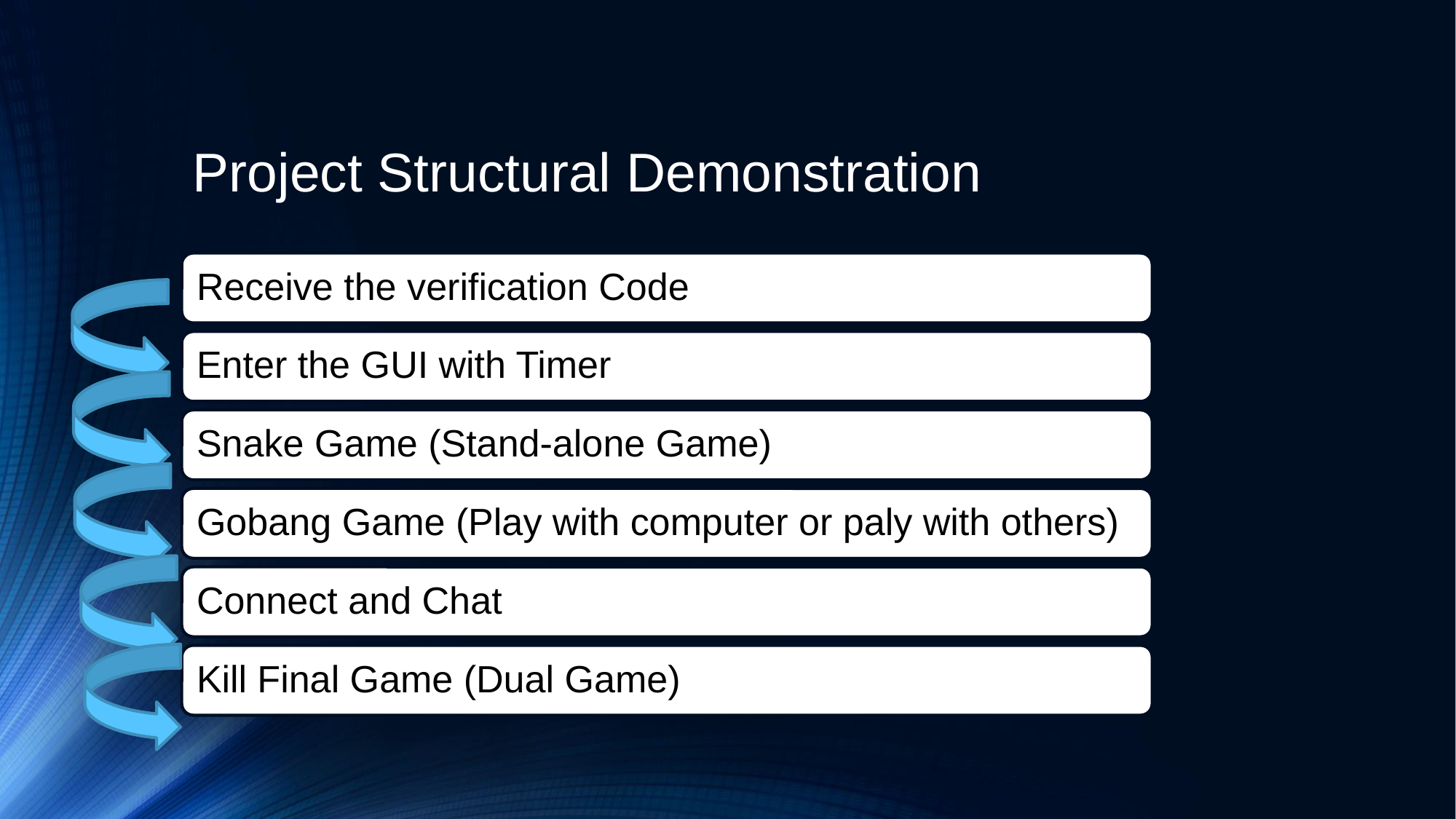

# Project Structural Demonstration

Receive the verification Code

Enter the GUI with Timer

Snake Game (Stand-alone Game)

Gobang Game (Play with computer or paly with others)

Connect and Chat

Kill Final Game (Dual Game)

Verification code
GUI
Time
Snake Game Gobang Game
Connect and Chat
Game Button
Survival final Game (双人游戏）